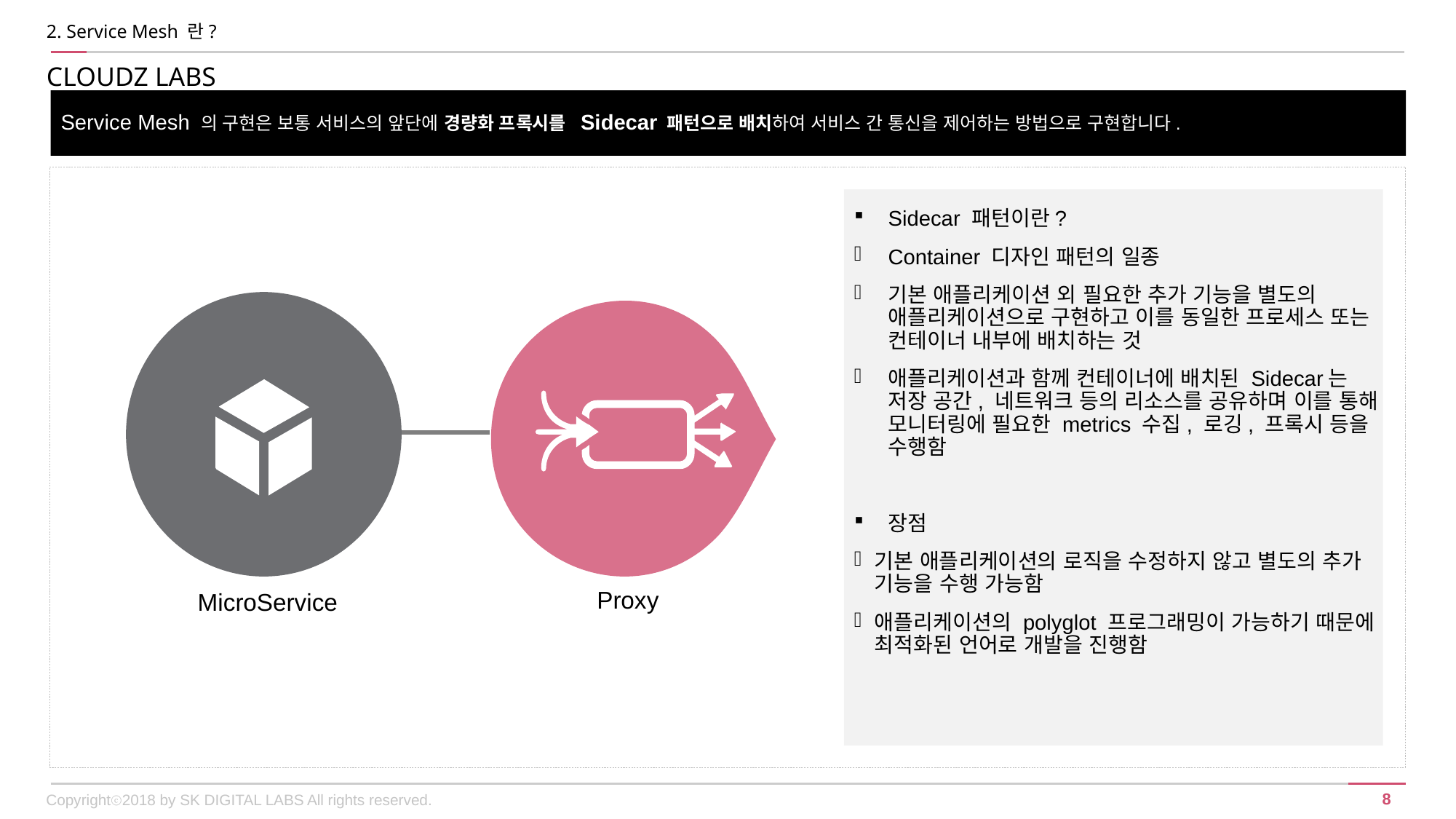

2. Service Mesh 란?

CLOUDZ LABS
Service Mesh 의 구현은 보통 서비스의 앞단에 경량화 프록시를  Sidecar 패턴으로 배치하여 서비스 간 통신을 제어하는 방법으로 구현합니다.
Sidecar 패턴이란?
Container 디자인 패턴의 일종
기본 애플리케이션 외 필요한 추가 기능을 별도의 애플리케이션으로 구현하고 이를 동일한 프로세스 또는 컨테이너 내부에 배치하는 것
애플리케이션과 함께 컨테이너에 배치된 Sidecar는 저장 공간, 네트워크 등의 리소스를 공유하며 이를 통해 모니터링에 필요한 metrics 수집, 로깅, 프록시 등을 수행함

장점
기본 애플리케이션의 로직을 수정하지 않고 별도의 추가 기능을 수행 가능함
애플리케이션의 polyglot 프로그래밍이 가능하기 때문에 최적화된 언어로 개발을 진행함

Proxy
MicroService
Copyrightⓒ2018 by SK DIGITAL LABS All rights reserved.